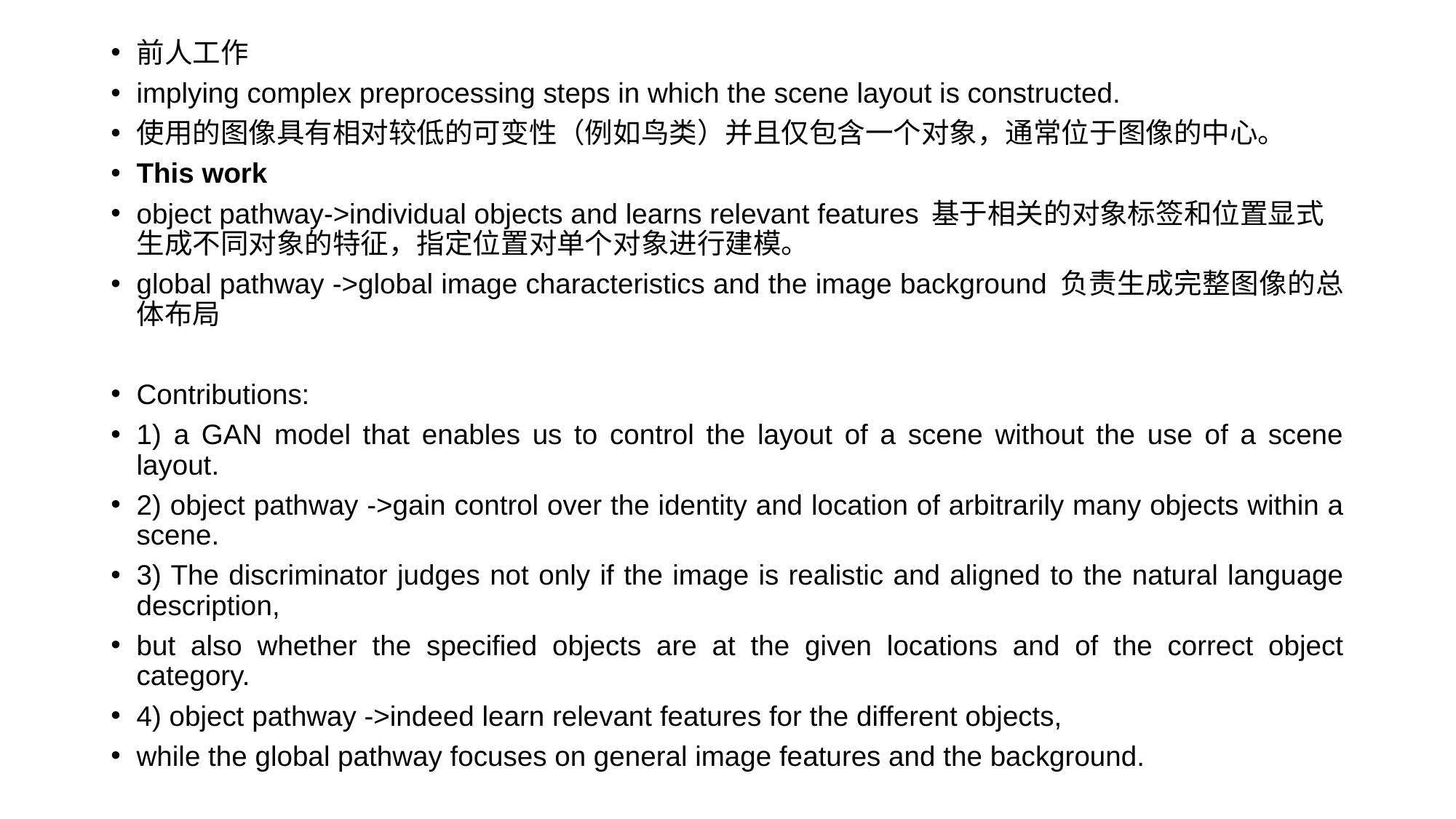

前人工作
implying complex preprocessing steps in which the scene layout is constructed.
使用的图像具有相对较低的可变性（例如鸟类）并且仅包含一个对象，通常位于图像的中心。
This work
object pathway->individual objects and learns relevant features 基于相关的对象标签和位置显式生成不同对象的特征，指定位置对单个对象进行建模。
global pathway ->global image characteristics and the image background 负责生成完整图像的总体布局

Contributions:
1) a GAN model that enables us to control the layout of a scene without the use of a scene layout.
2) object pathway ->gain control over the identity and location of arbitrarily many objects within a scene.
3) The discriminator judges not only if the image is realistic and aligned to the natural language description,
but also whether the specified objects are at the given locations and of the correct object category.
4) object pathway ->indeed learn relevant features for the different objects,
while the global pathway focuses on general image features and the background.